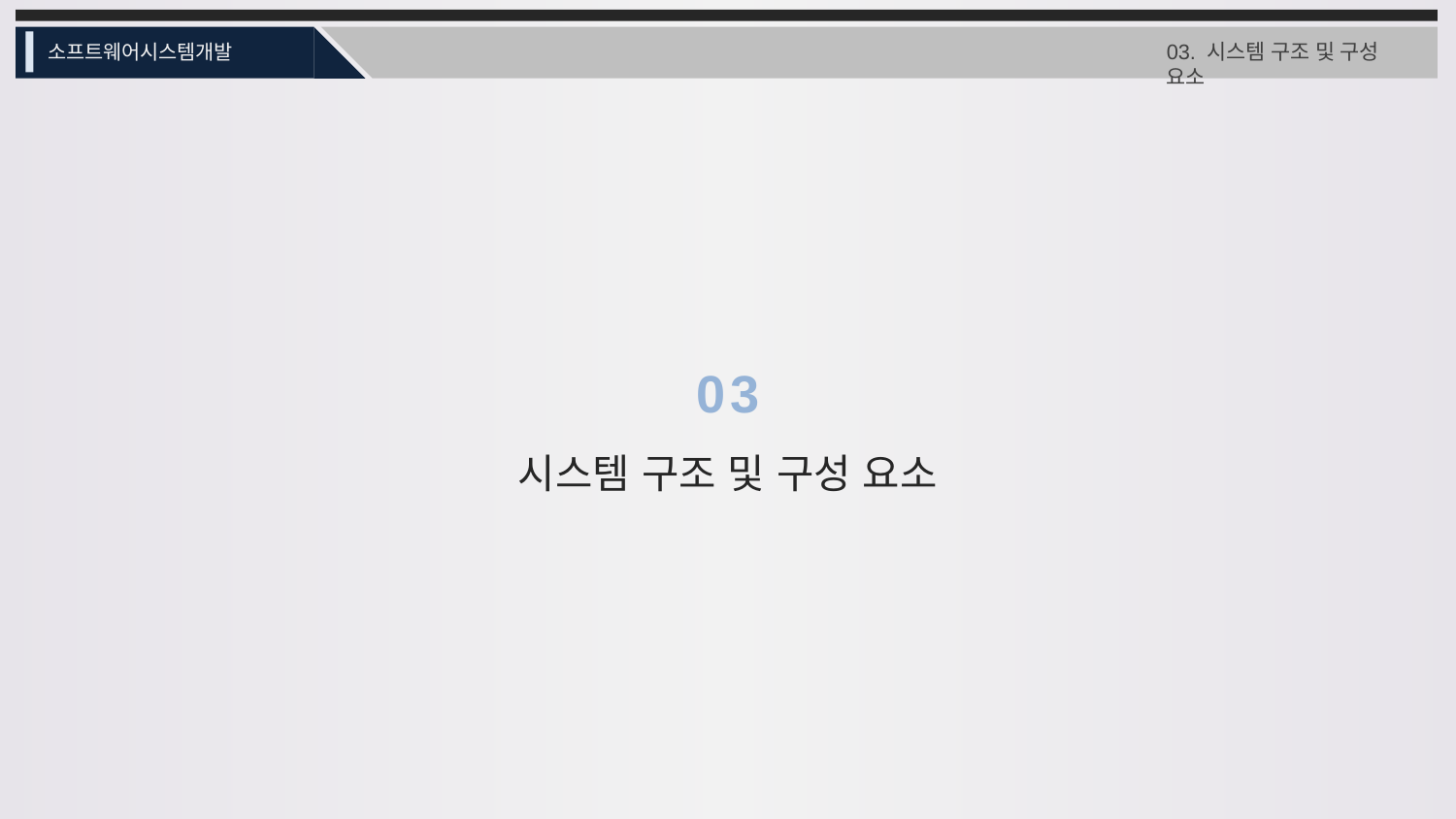

03. 시스템 구조 및 구성 요소
소프트웨어시스템개발
03
시스템 구조 및 구성 요소